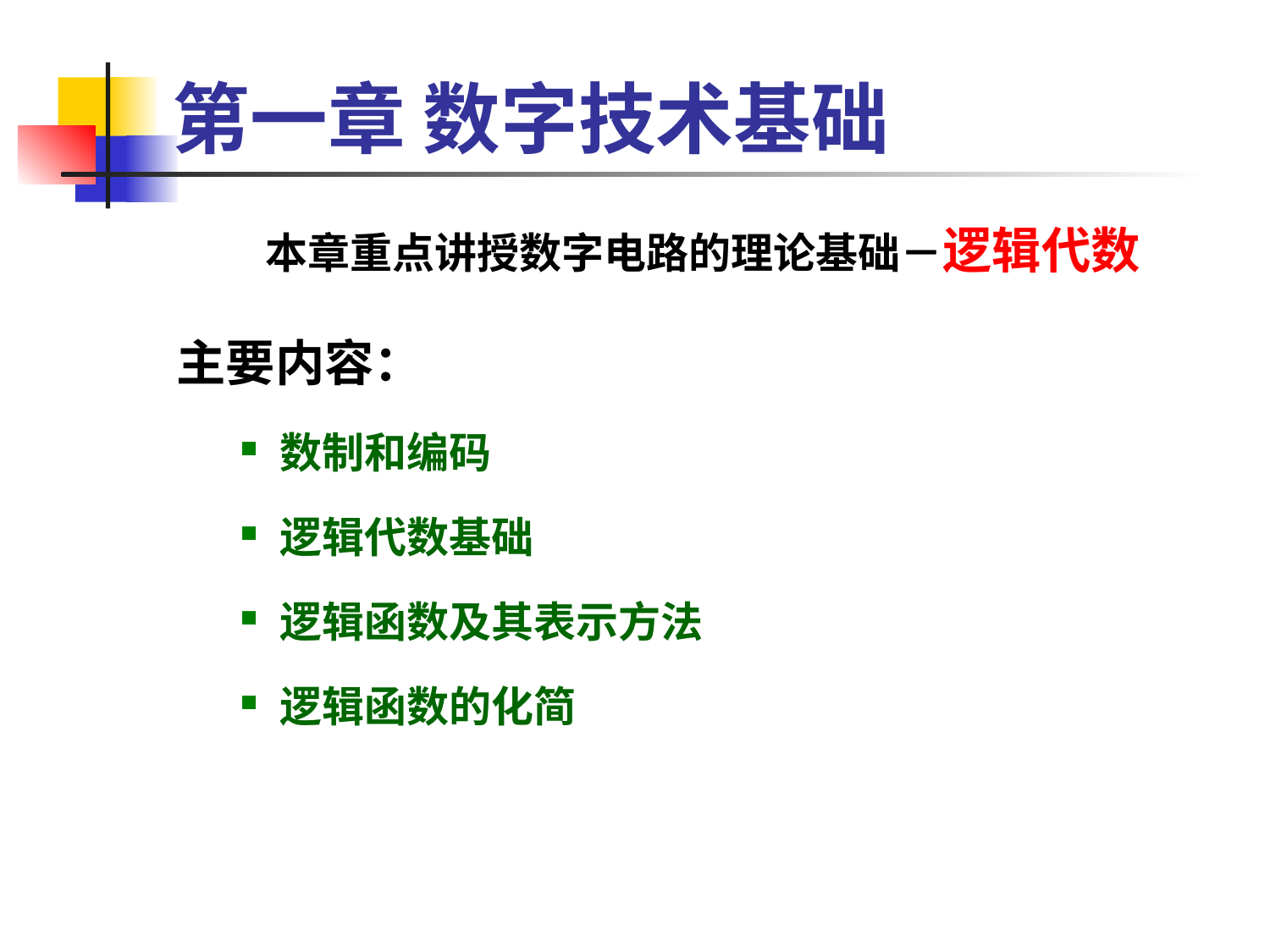

第一章 数字技术基础
        本章重点讲授数字电路的理论基础－逻辑代数
主要内容：
数制和编码
逻辑代数基础
逻辑函数及其表示方法
逻辑函数的化简